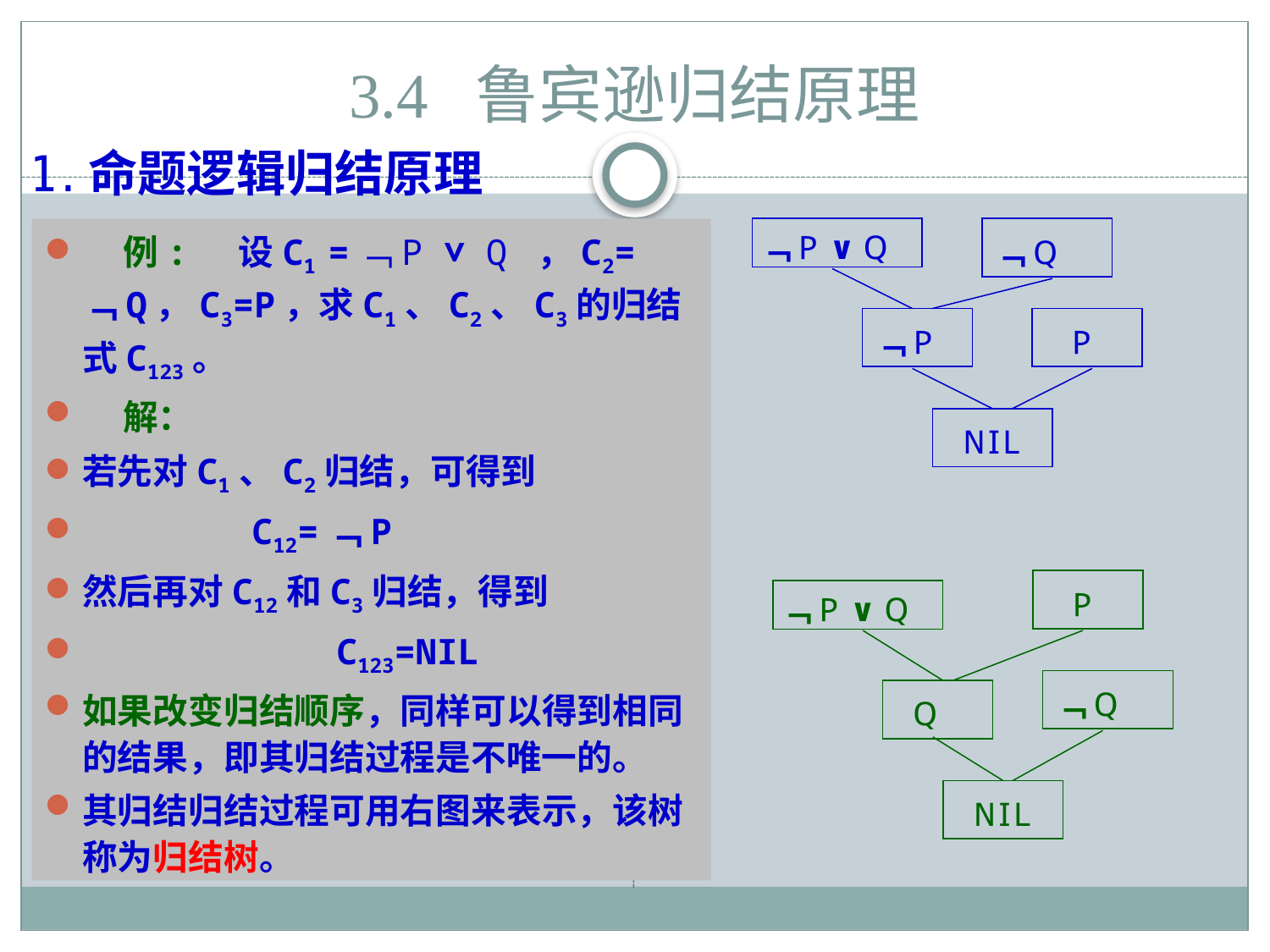

# 3.4  鲁宾逊归结原理
1.命题逻辑归结原理
    例:  设C1 =﹁P ∨ Q ，C2=﹁Q，C3=P，求C1、C2、C3的归结式C123。
    解：
若先对C1、C2归结，可得到
        C12=﹁P
然后再对C12和C3归结，得到
            C123=NIL
如果改变归结顺序，同样可以得到相同的结果，即其归结过程是不唯一的。
其归结归结过程可用右图来表示，该树称为归结树。
﹁P ∨ Q
﹁Q

﹁P
   P

  NIL
   P
﹁P ∨ Q

﹁Q
  Q

  NIL